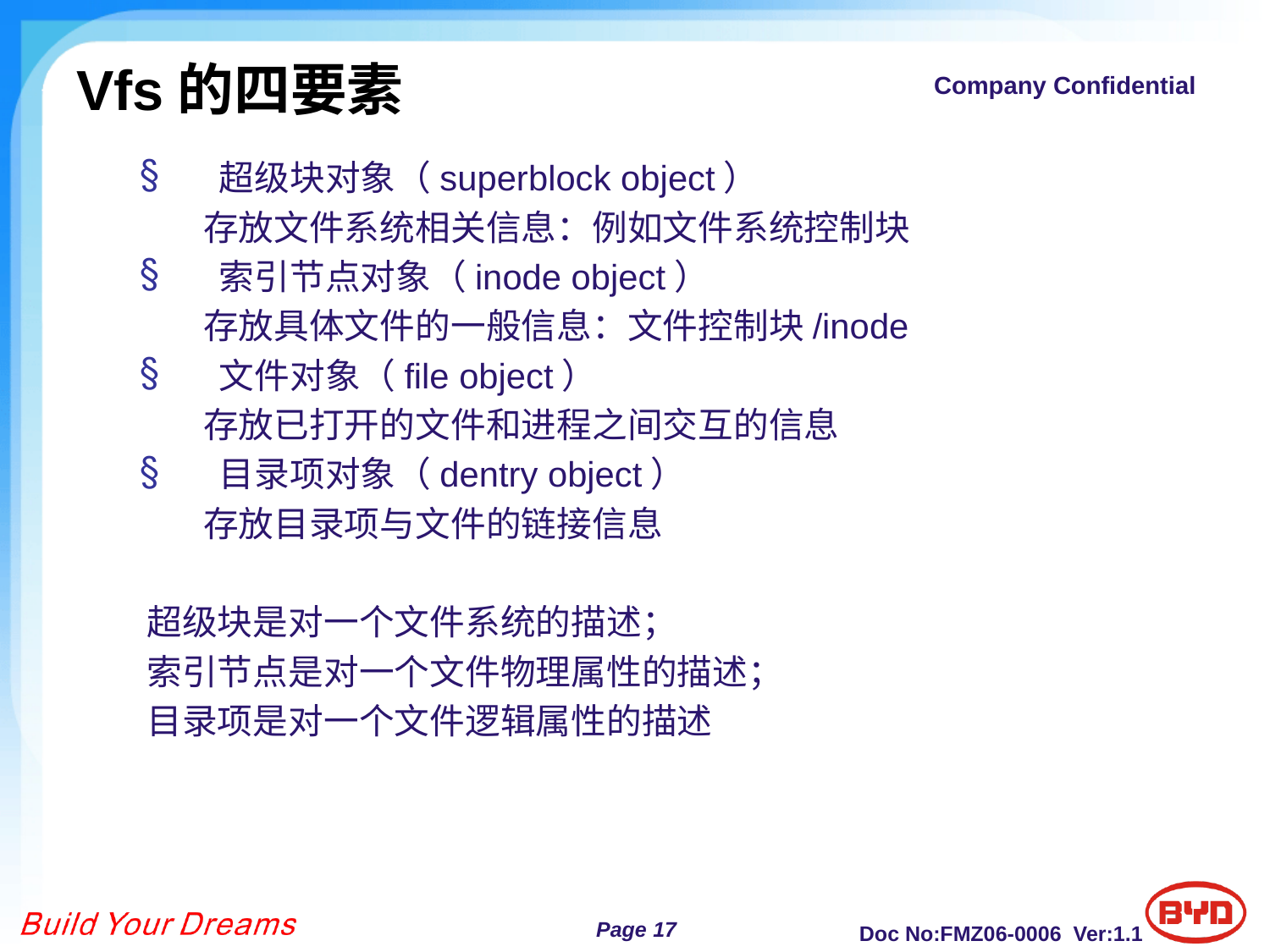

# Vfs的四要素
超级块对象（superblock object）
存放文件系统相关信息：例如文件系统控制块
索引节点对象（inode object）
存放具体文件的一般信息：文件控制块/inode
文件对象（file object）
存放已打开的文件和进程之间交互的信息
目录项对象（dentry object）
存放目录项与文件的链接信息

　　超级块是对一个文件系统的描述；
　　索引节点是对一个文件物理属性的描述；
　　目录项是对一个文件逻辑属性的描述